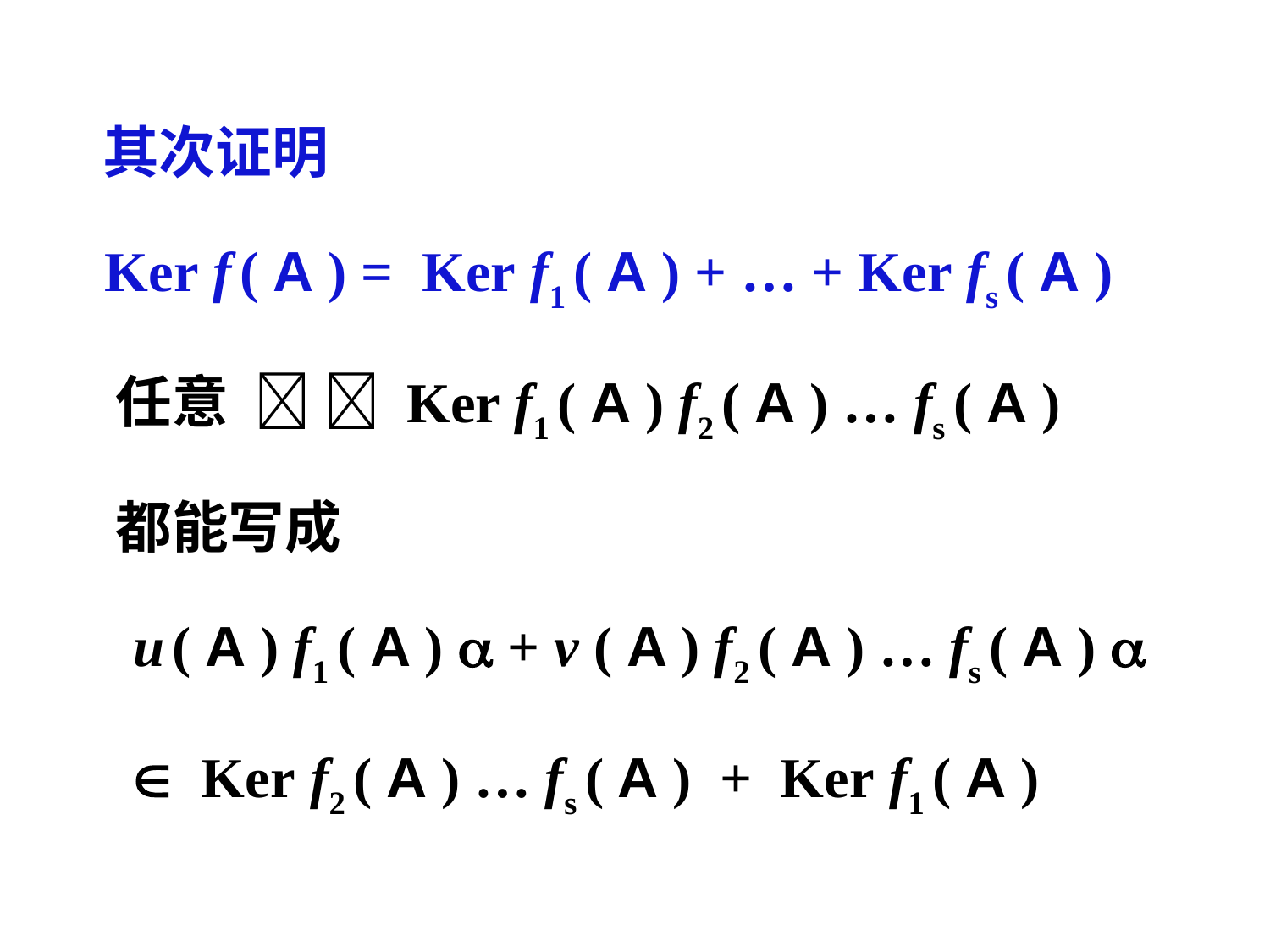

其次证明
  Ker f ( A ) =  Ker f1 ( A ) + … + Ker fs ( A )
  任意  α ∈ Ker f1 ( A ) f2 ( A ) … fs ( A )
  都能写成
    u ( A ) f1 ( A ) α + v ( A ) f2 ( A ) … fs ( A ) α
    ∈  Ker f2 ( A ) … fs ( A )  +  Ker f1 ( A )